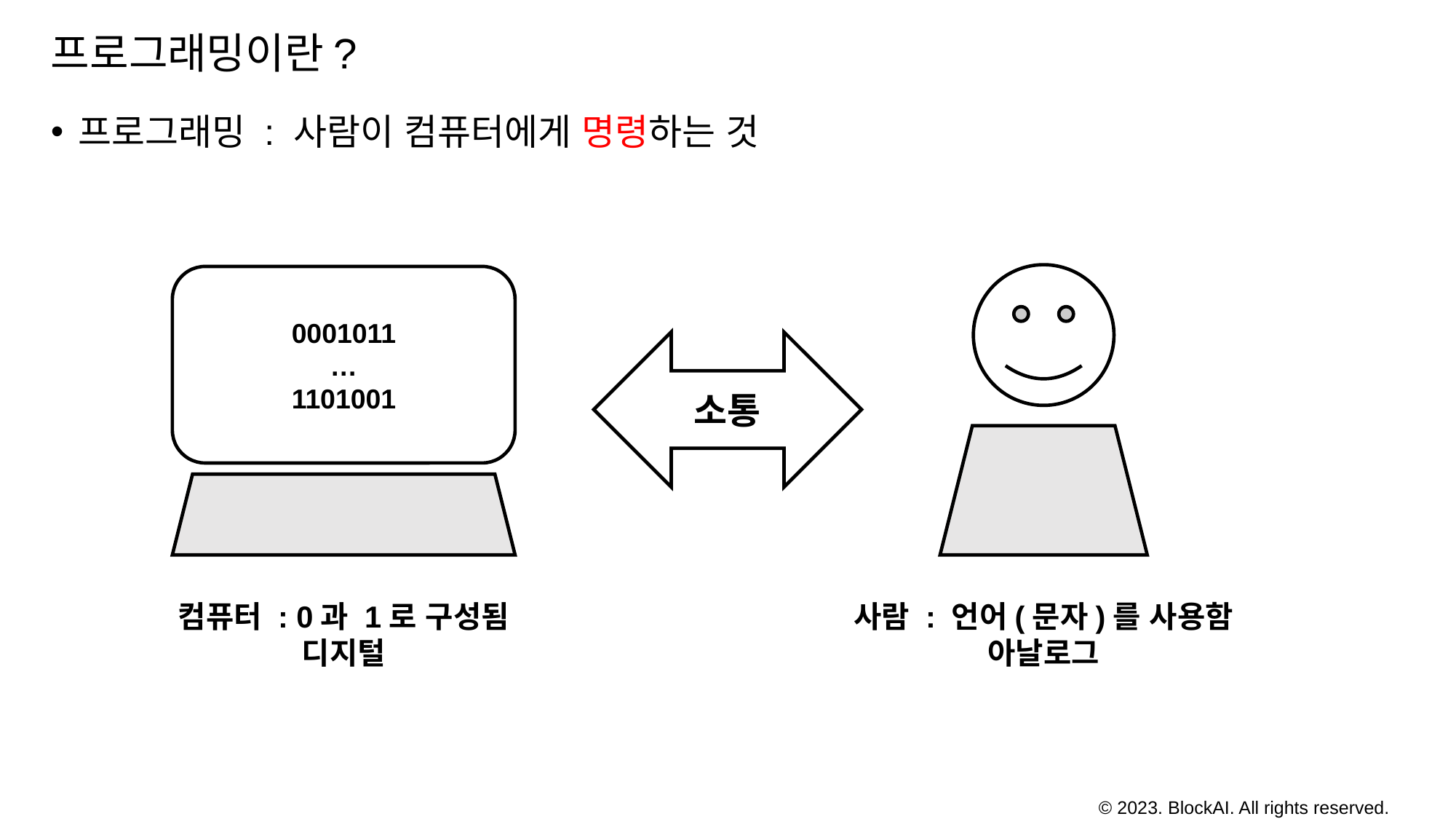

# 프로그래밍이란?
프로그래밍 : 사람이 컴퓨터에게 명령하는 것

0001011
…
1101001
소통

컴퓨터 : 0과 1로 구성됨
디지털
사람 : 언어(문자)를 사용함
아날로그